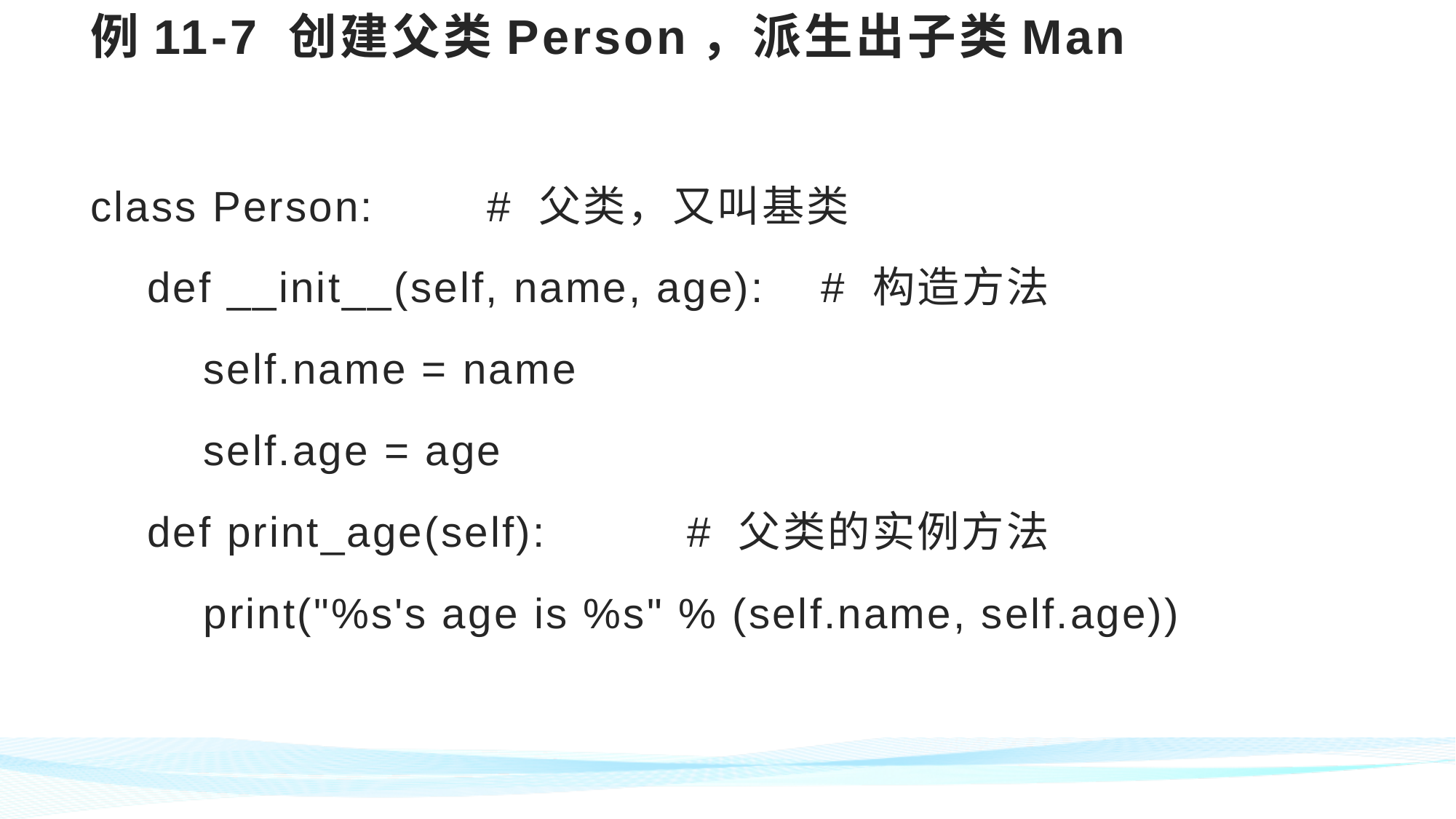

# 例11-7 创建父类Person，派生出子类Man
class Person:        # 父类，又叫基类
    def __init__(self, name, age):    # 构造方法
        self.name = name
        self.age = age
    def print_age(self):          # 父类的实例方法
        print("%s's age is %s" % (self.name, self.age))